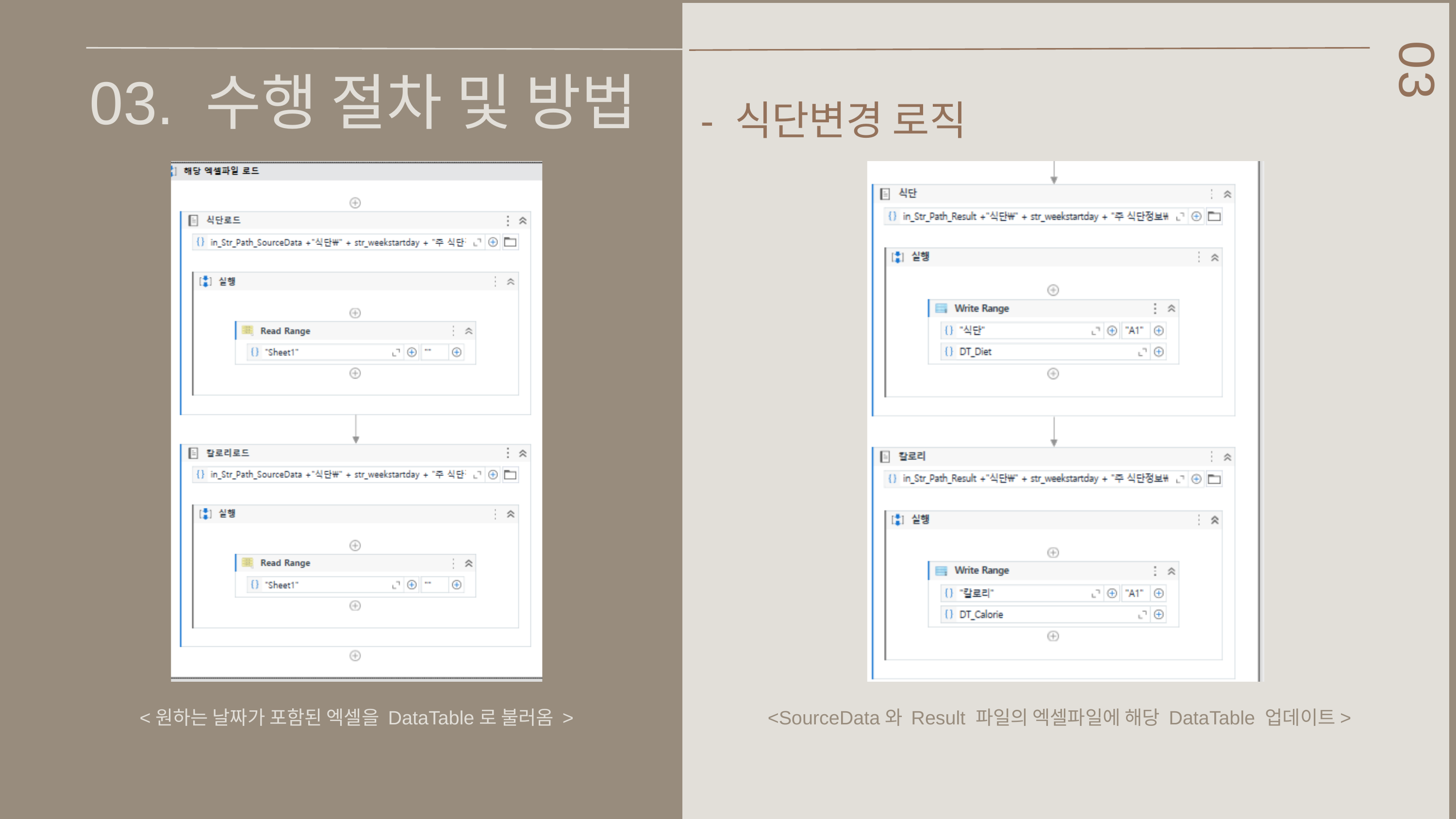

03. 수행 절차 및 방법
03
 - 식단변경 로직

<원하는 날짜가 포함된 엑셀을 DataTable로 불러옴 >
 <SourceData와 Result 파일의 엑셀파일에 해당 DataTable 업데이트>